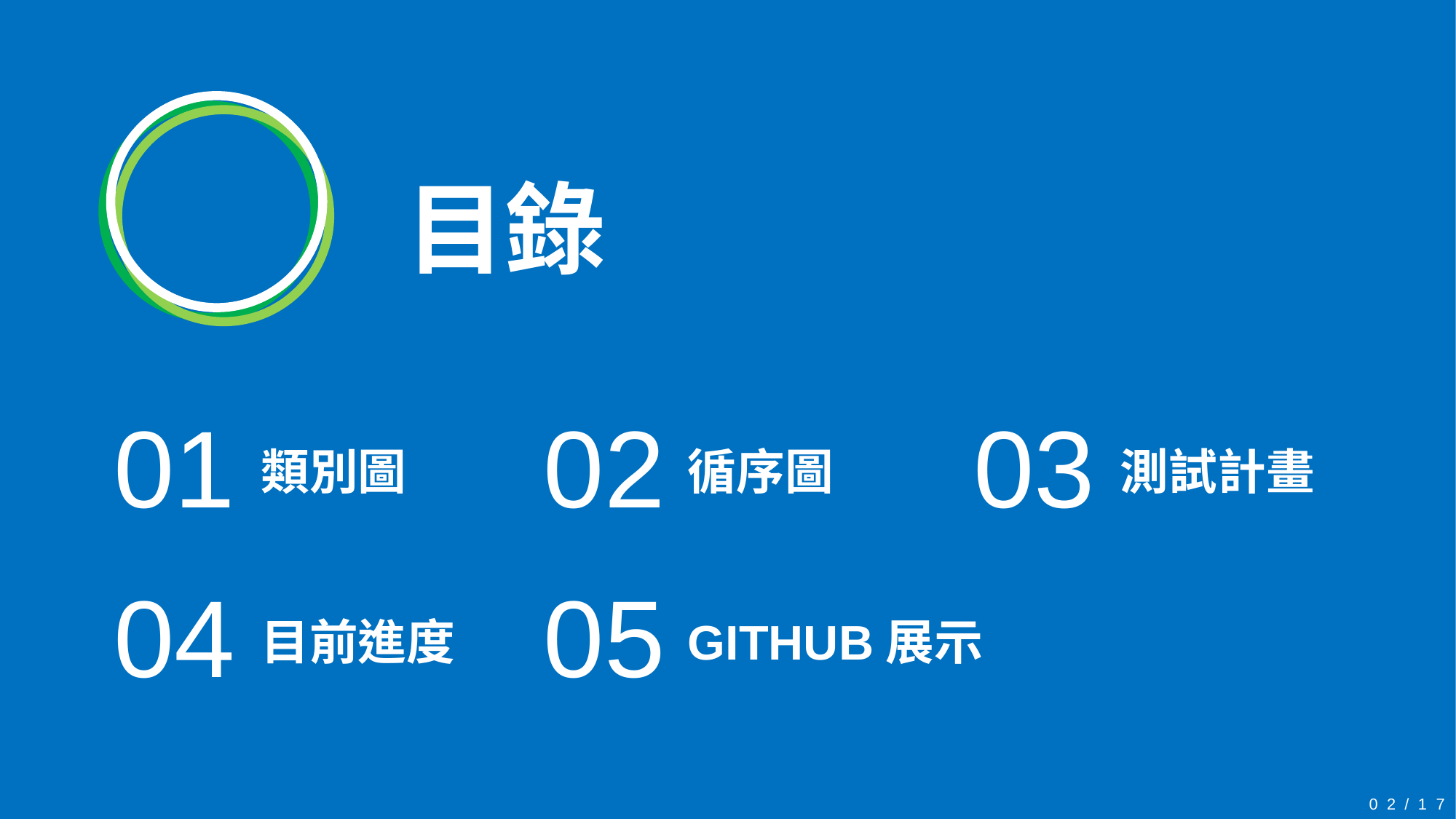

目錄
01
02
03
類別圖
循序圖
測試計畫
04
05
目前進度
GITHUB展示
02/17